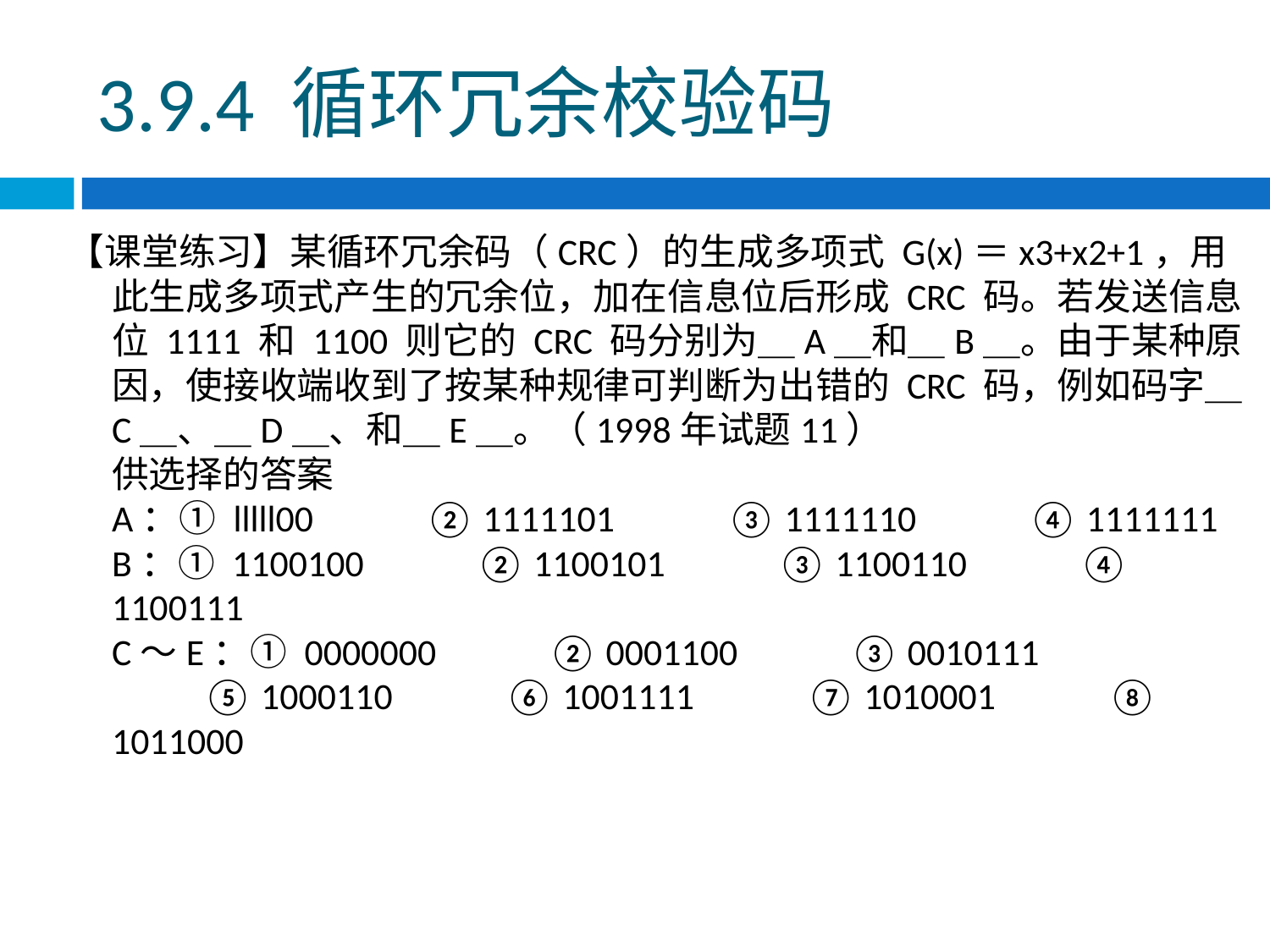

# 3.9.4 循环冗余校验码
【课堂练习】某循环冗余码（CRC）的生成多项式 G(x)＝x3+x2+1，用此生成多项式产生的冗余位，加在信息位后形成 CRC 码。若发送信息位 1111 和 1100 则它的 CRC 码分别为＿A＿和＿B＿。由于某种原因，使接收端收到了按某种规律可判断为出错的 CRC 码，例如码字＿C＿、＿D＿、和＿E＿。（1998年试题11）
供选择的答案 
A：① lllll00           ② 1111101           ③ 1111110           ④ 1111111
B：① 1100100           ② 1100101           ③ 1100110           ④ 1100111
C～E：① 0000000           ② 0001100           ③ 0010111        
         ⑤ 1000110           ⑥ 1001111           ⑦ 1010001           ⑧ 1011000